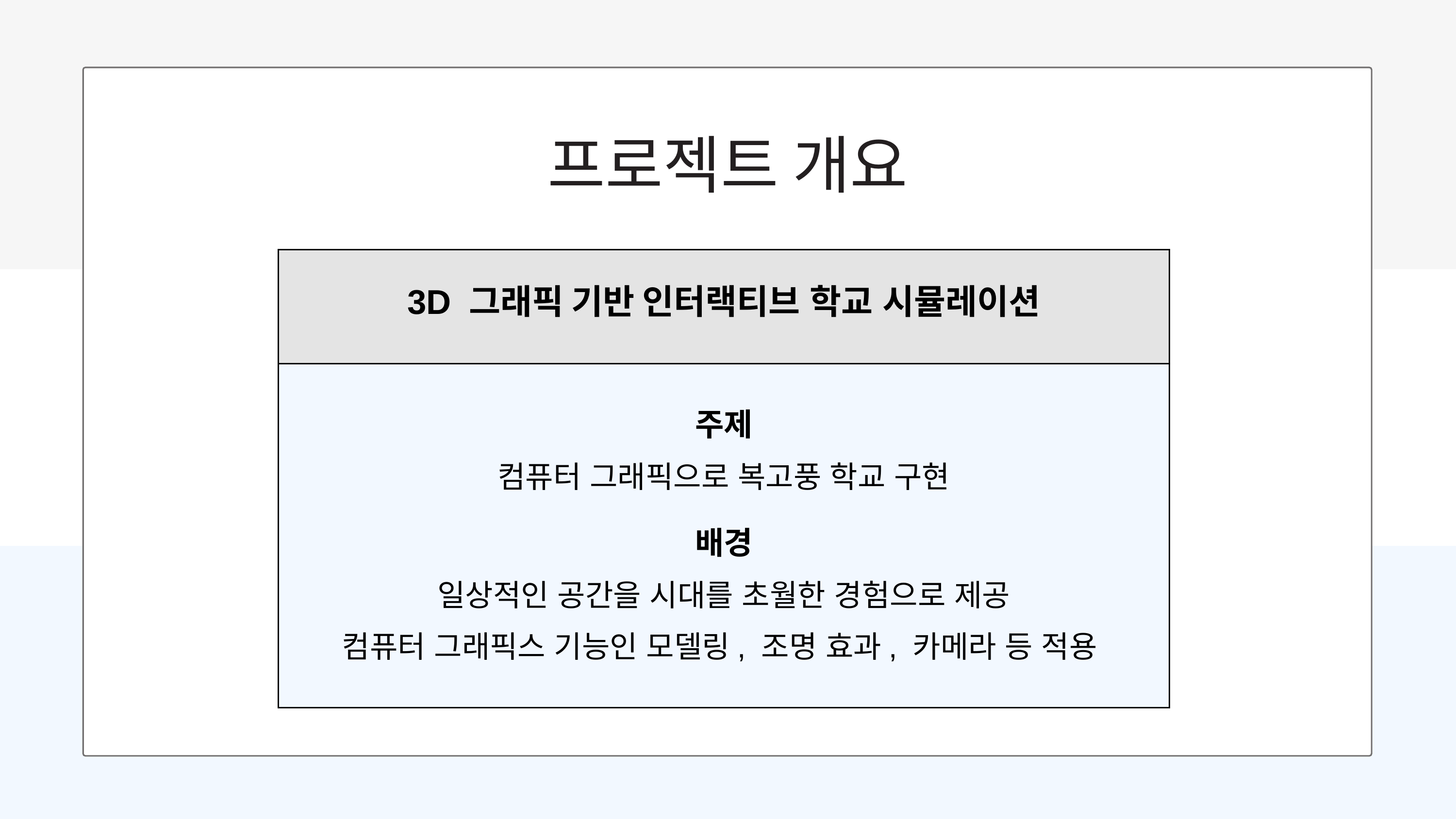

프로젝트 개요

3D 그래픽 기반 인터랙티브 학교 시뮬레이션

주제
컴퓨터 그래픽으로 복고풍 학교 구현

배경
일상적인 공간을 시대를 초월한 경험으로 제공
컴퓨터 그래픽스 기능인 모델링, 조명 효과, 카메라 등 적용